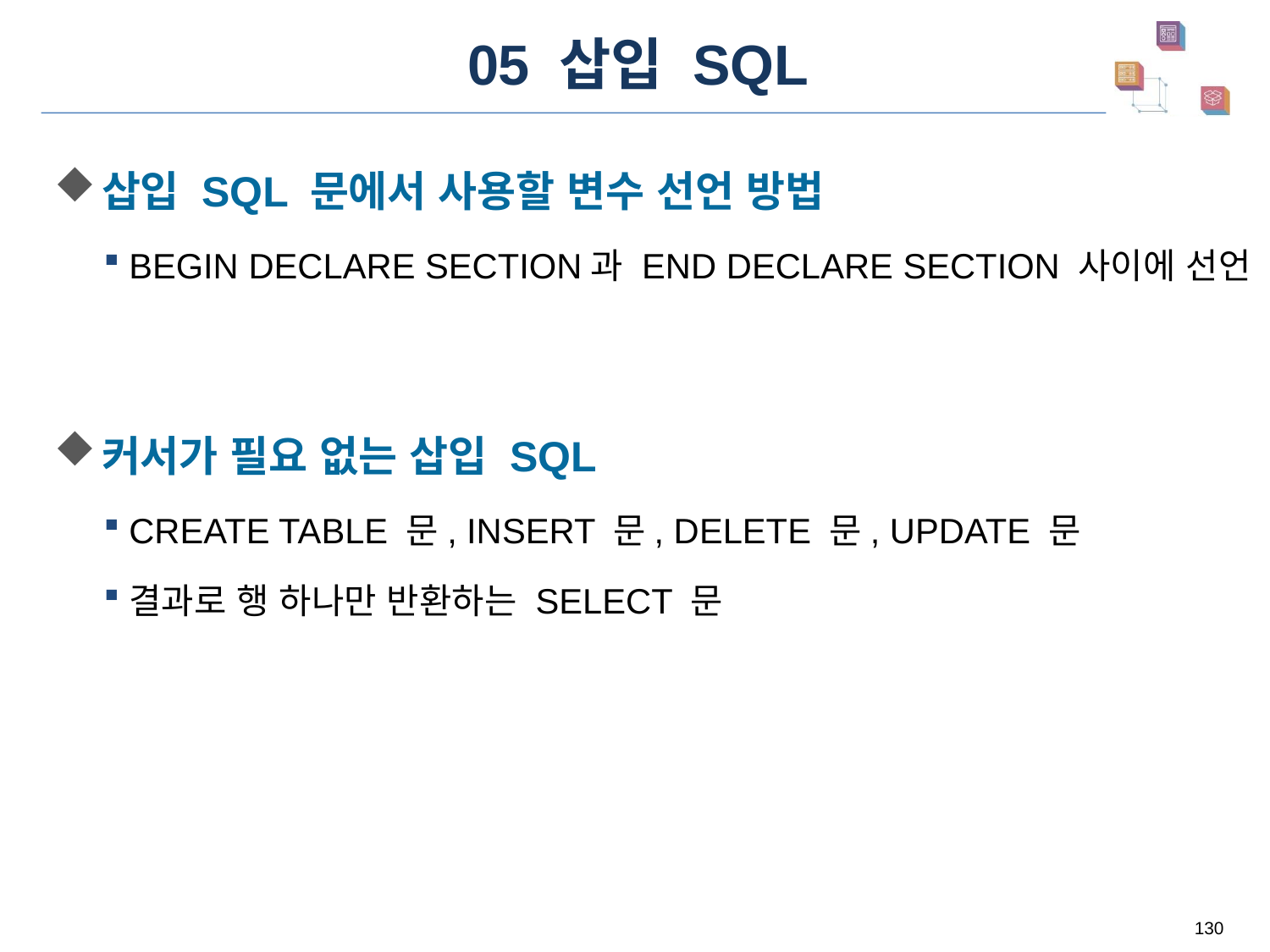

# 05 삽입 SQL
삽입 SQL 문에서 사용할 변수 선언 방법
BEGIN DECLARE SECTION과 END DECLARE SECTION 사이에 선언

커서가 필요 없는 삽입 SQL
CREATE TABLE 문, INSERT 문, DELETE 문, UPDATE 문
결과로 행 하나만 반환하는 SELECT 문